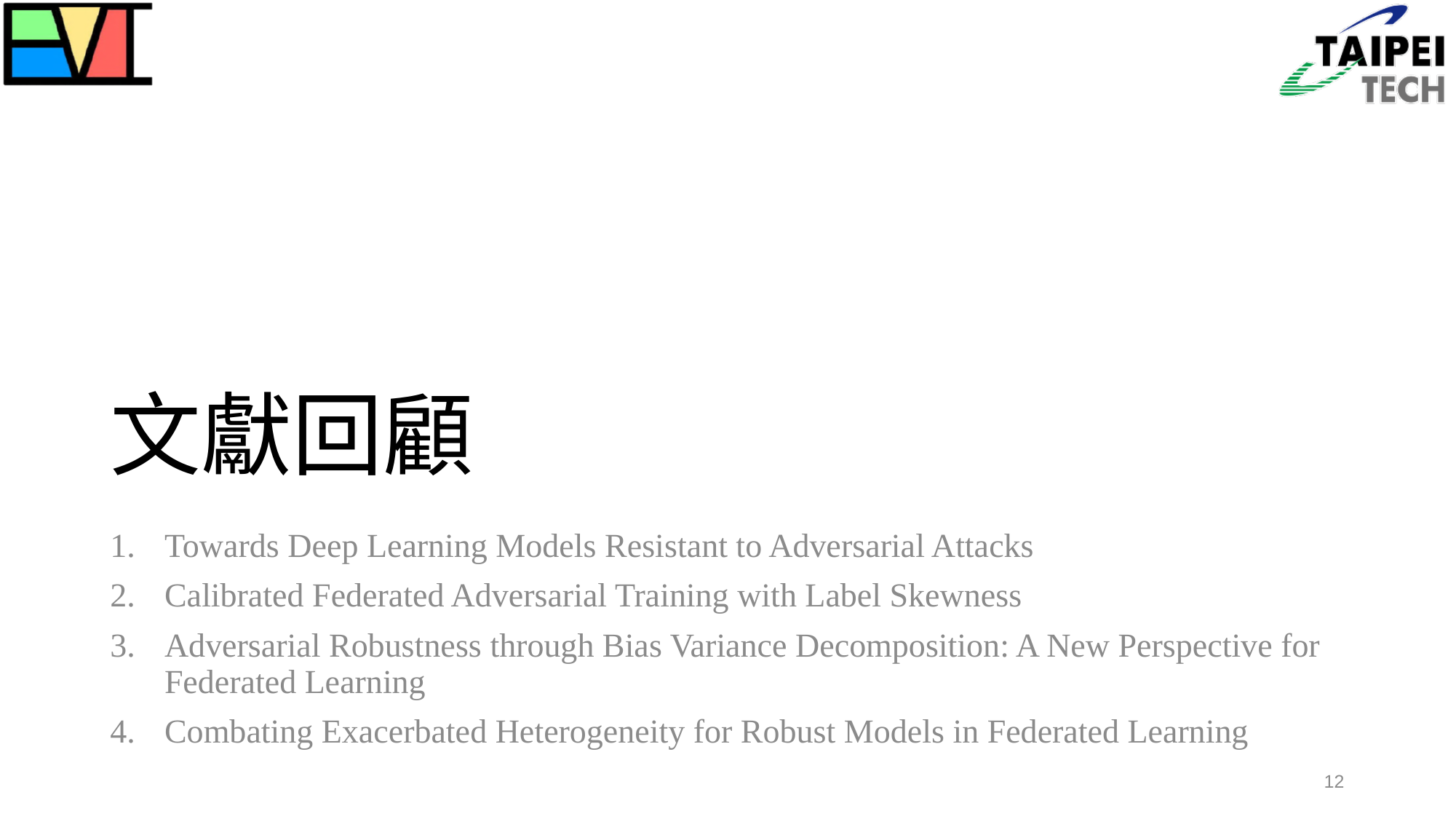

# 文獻回顧
Towards Deep Learning Models Resistant to Adversarial Attacks
Calibrated Federated Adversarial Training with Label Skewness
Adversarial Robustness through Bias Variance Decomposition: A New Perspective for  Federated Learning
Combating Exacerbated Heterogeneity for Robust Models in Federated Learning

12